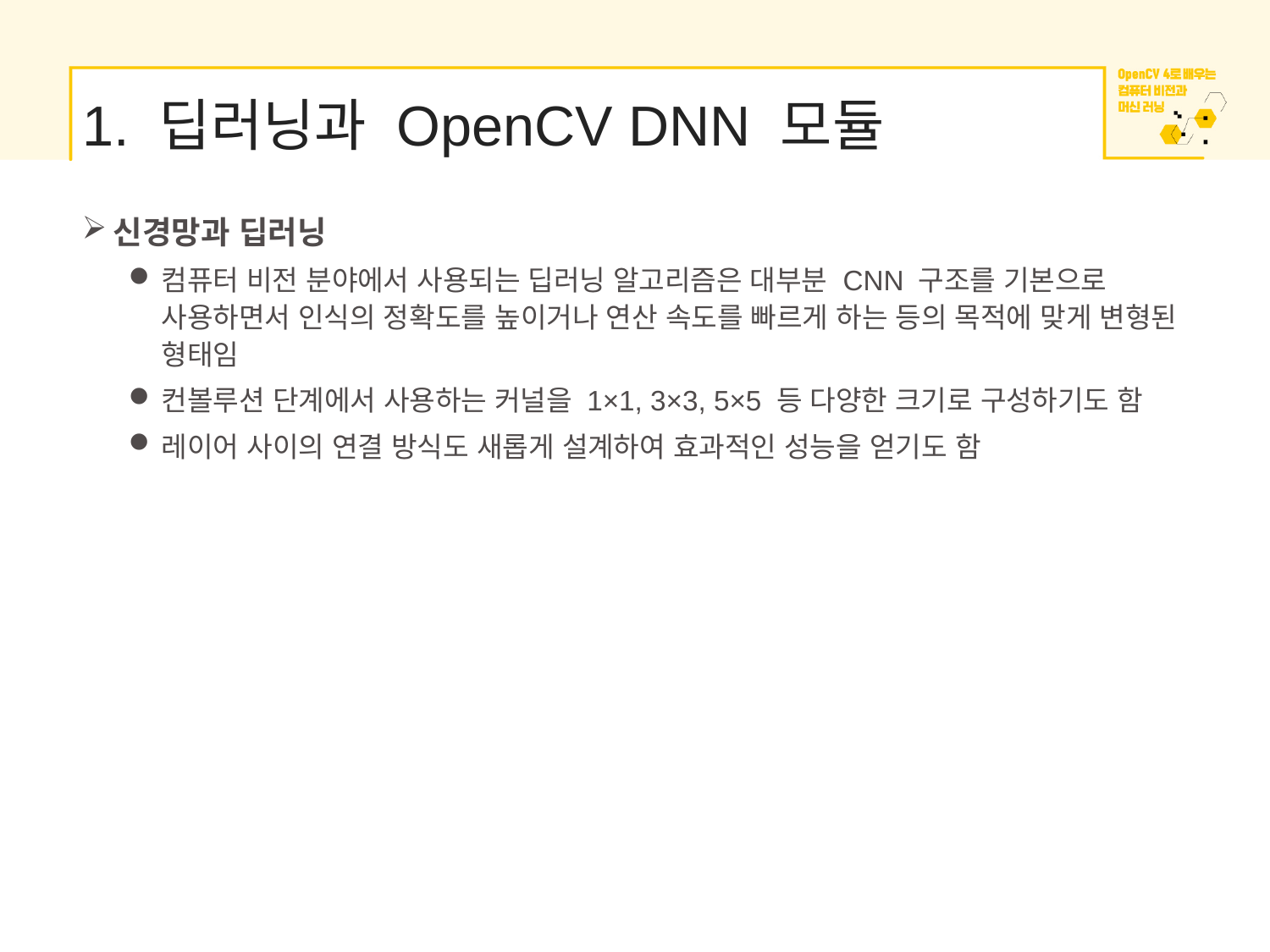

# 1. 딥러닝과 OpenCV DNN 모듈
신경망과 딥러닝
컴퓨터 비전 분야에서 사용되는 딥러닝 알고리즘은 대부분 CNN 구조를 기본으로 사용하면서 인식의 정확도를 높이거나 연산 속도를 빠르게 하는 등의 목적에 맞게 변형된 형태임
컨볼루션 단계에서 사용하는 커널을 1×1, 3×3, 5×5 등 다양한 크기로 구성하기도 함
레이어 사이의 연결 방식도 새롭게 설계하여 효과적인 성능을 얻기도 함